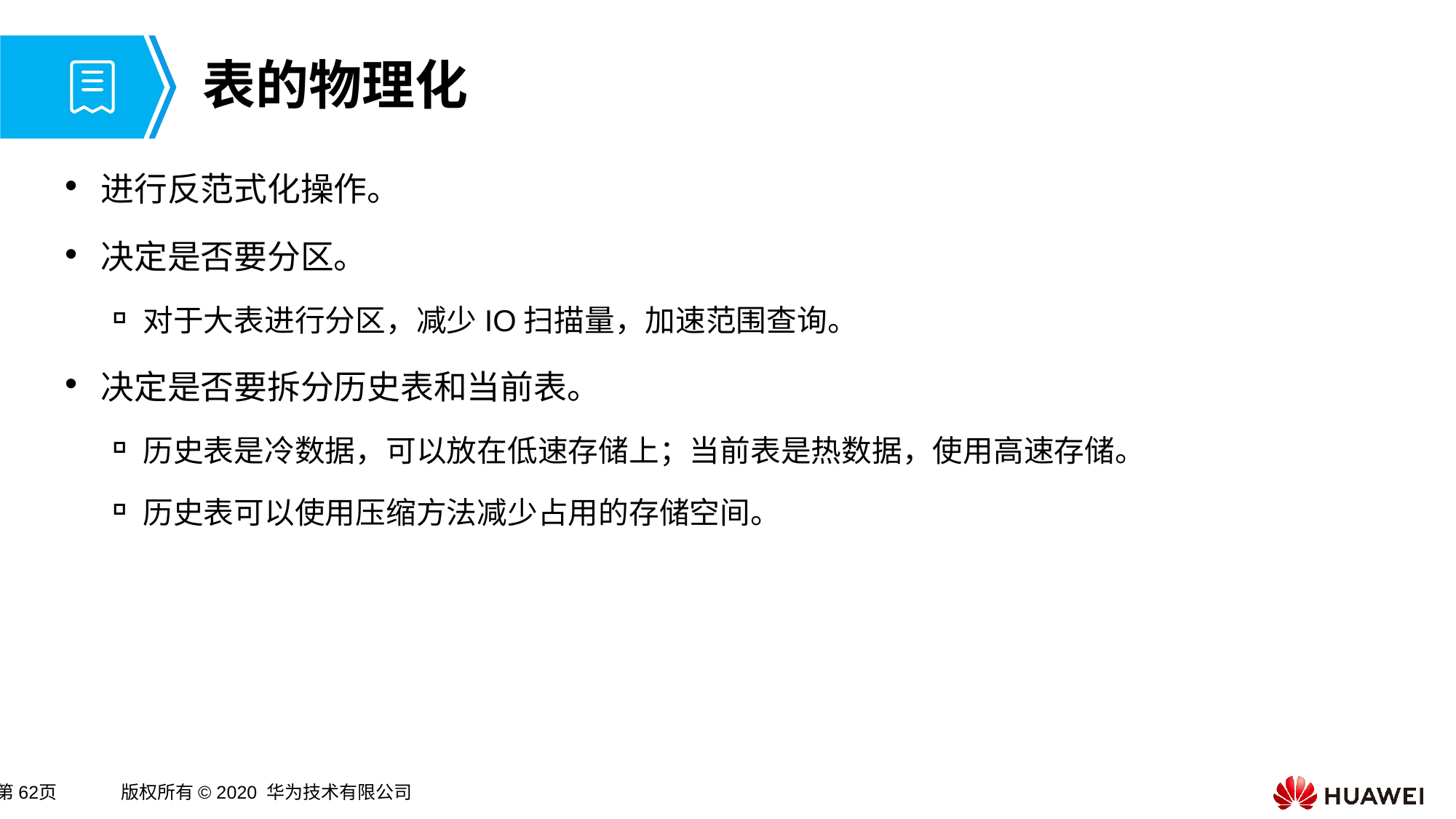

# 表的物理化
进行反范式化操作。
决定是否要分区。
对于大表进行分区，减少IO扫描量，加速范围查询。
决定是否要拆分历史表和当前表。
历史表是冷数据，可以放在低速存储上；当前表是热数据，使用高速存储。
历史表可以使用压缩方法减少占用的存储空间。